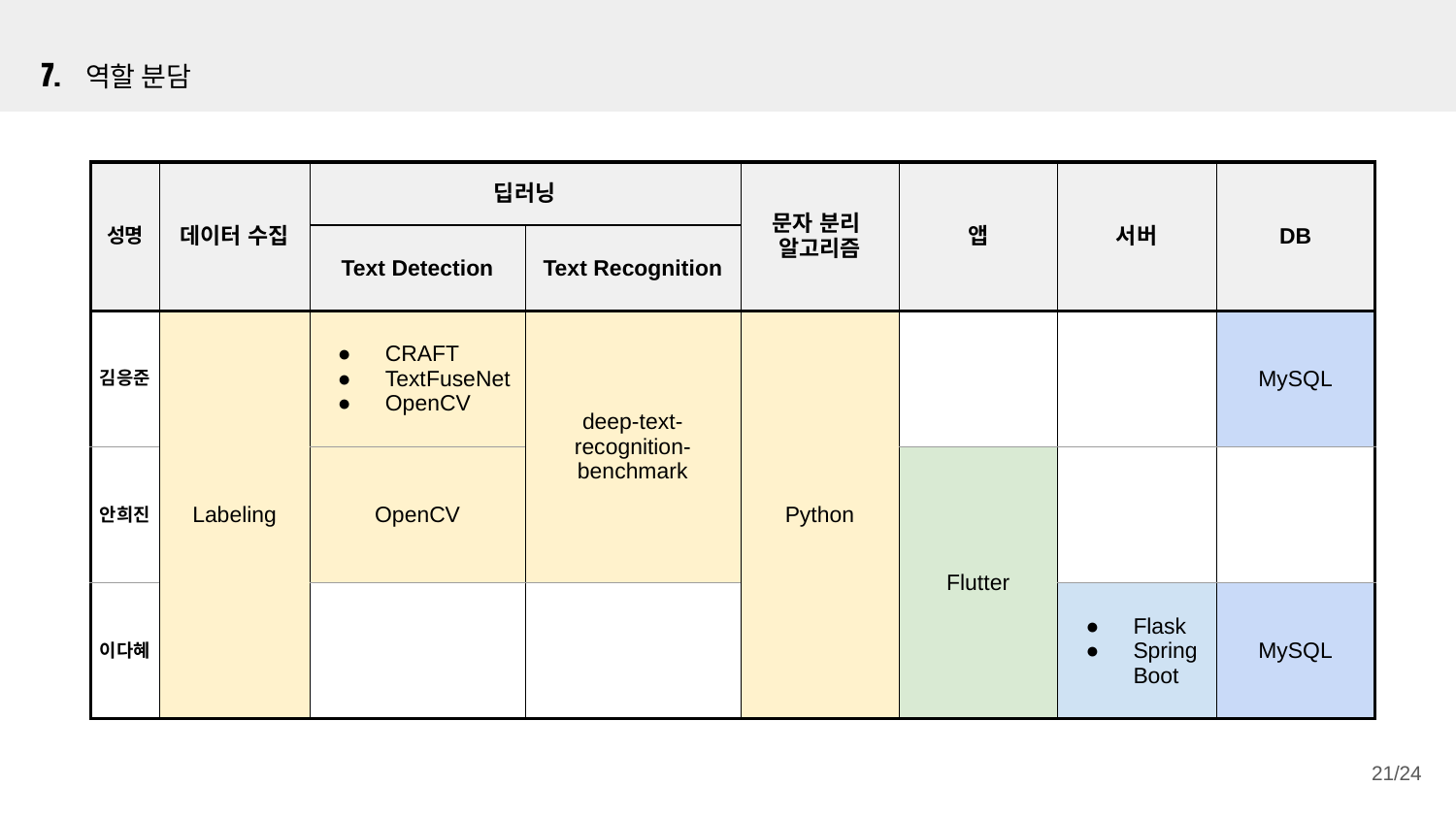

# 7.   역할 분담
| 성명 | 데이터 수집 | 딥러닝 |  | 문자 분리 알고리즘 | 앱 | 서버 | DB |
| --- | --- | --- | --- | --- | --- | --- | --- |
|  |  | Text Detection | Text Recognition |  |  |  |  |
| 김응준 | Labeling | CRAFT TextFuseNet OpenCV | deep-text-recognition-benchmark | Python |  |  | MySQL |
| 안희진 |  | OpenCV |  |  | Flutter |  |  |
| 이다혜 |  |  |  |  |  | Flask Spring Boot | MySQL |
21/24